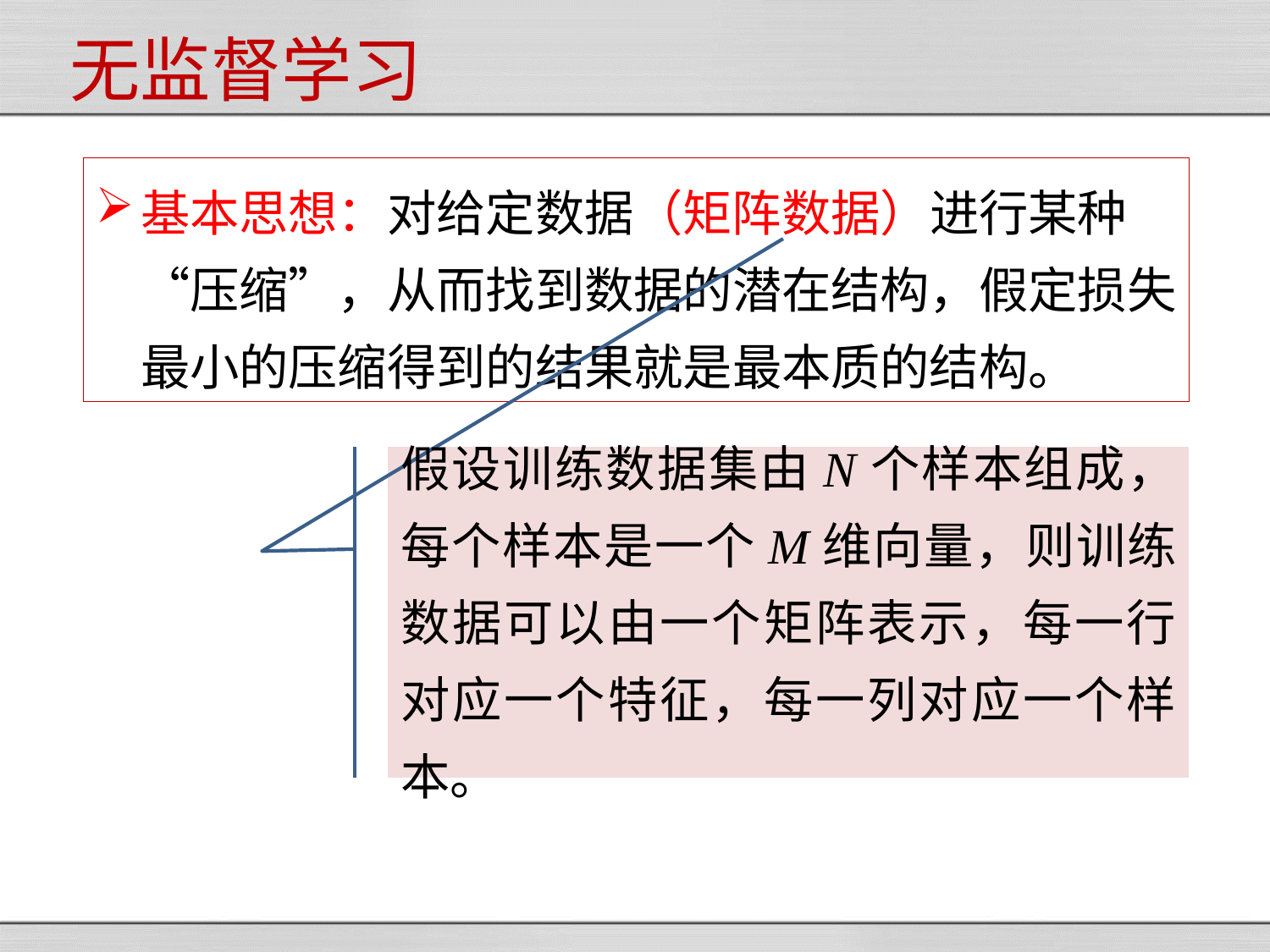

# 无监督学习
基本思想：对给定数据（矩阵数据）进行某种“压缩”，从而找到数据的潜在结构，假定损失最小的压缩得到的结果就是最本质的结构。
假设训练数据集由N个样本组成，每个样本是一个M维向量，则训练数据可以由一个矩阵表示，每一行对应一个特征，每一列对应一个样本。